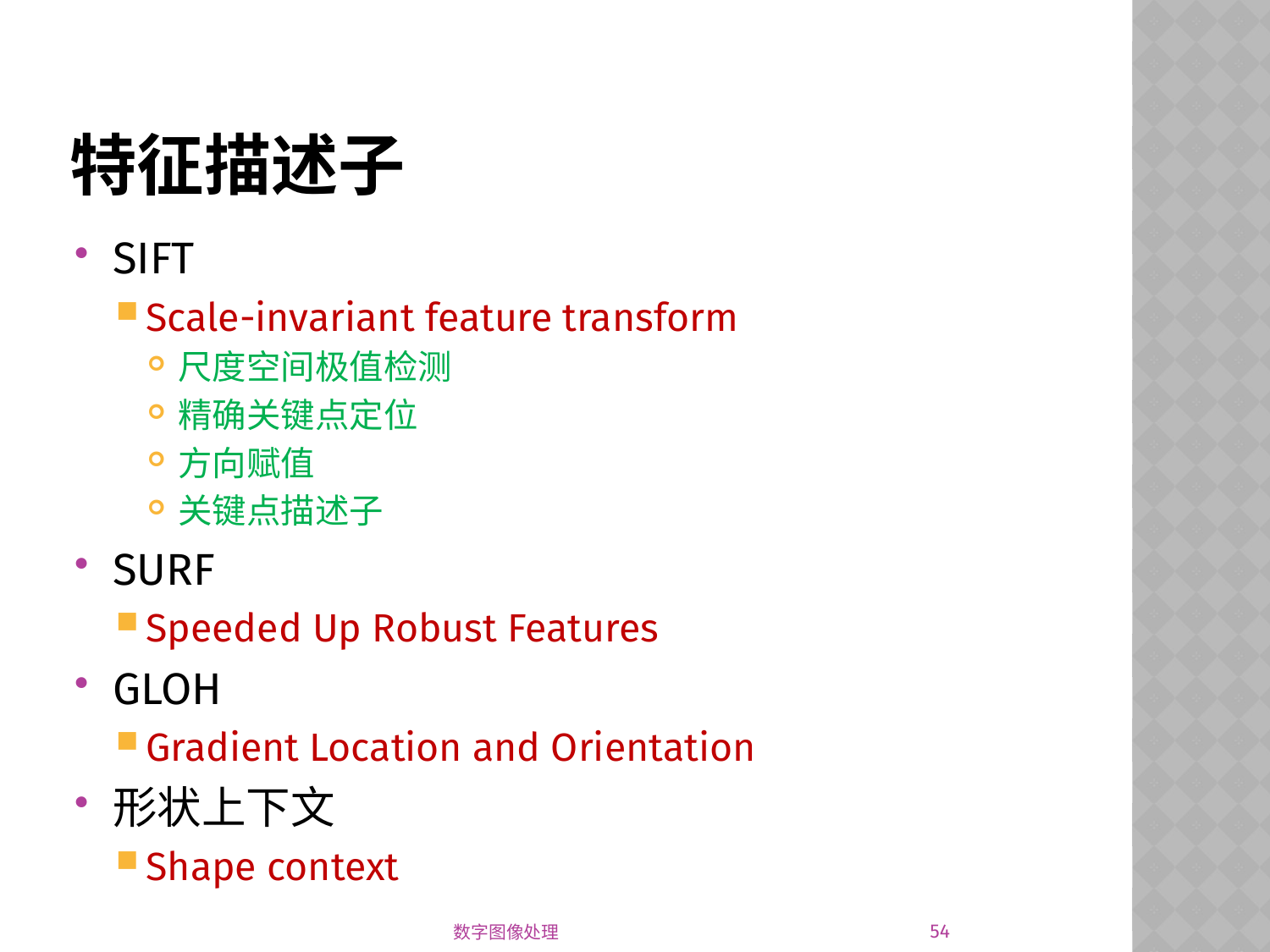

# 特征描述子
SIFT
Scale-invariant feature transform
尺度空间极值检测
精确关键点定位
方向赋值
关键点描述子
SURF
Speeded Up Robust Features
GLOH
Gradient Location and Orientation
形状上下文
Shape context
54
数字图像处理